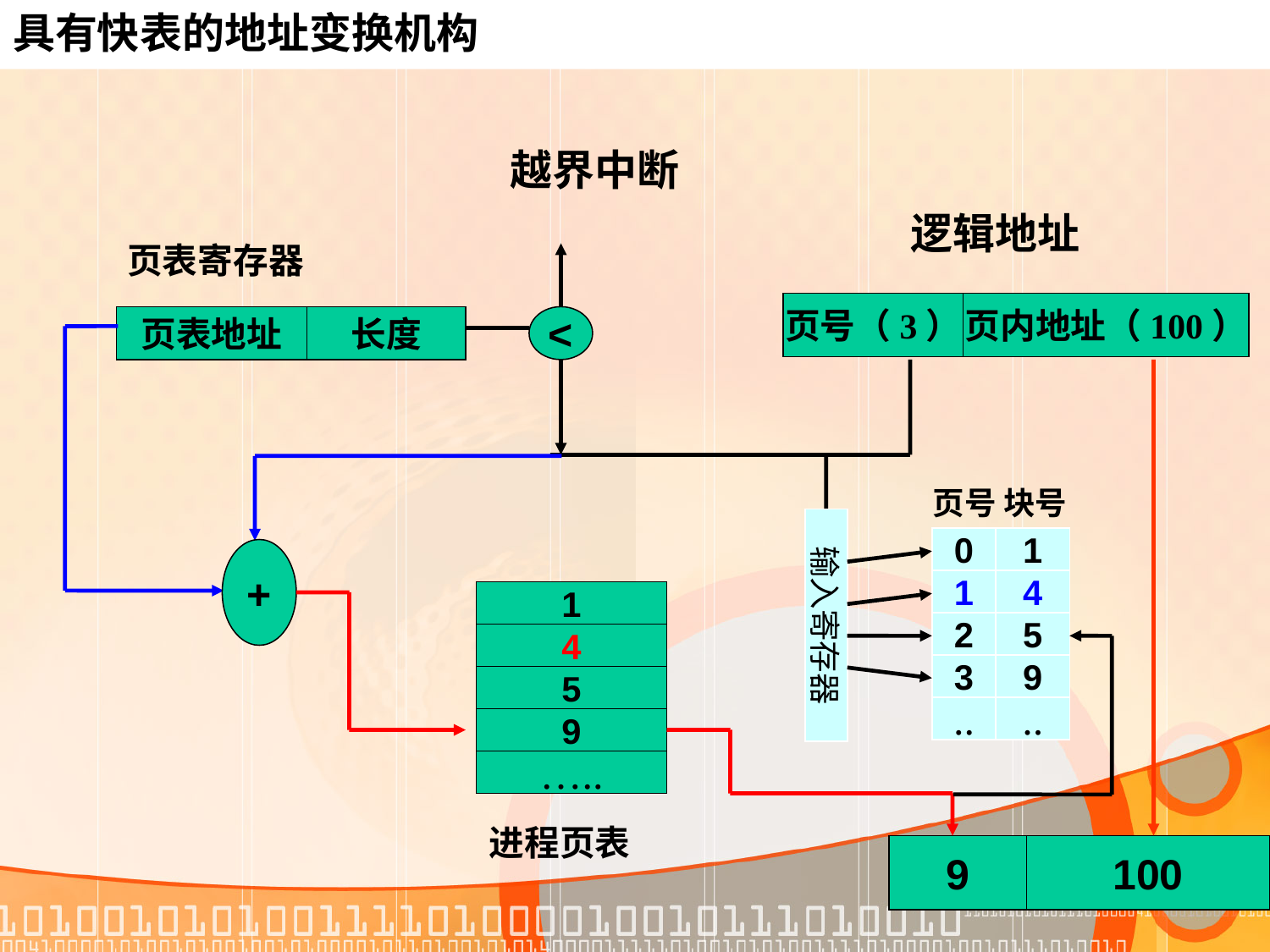

# 具有快表的地址变换机构
越界中断
逻辑地址
页号（3）
页内地址（100）
页表寄存器
页表地址
长度

<

页号 块号
输入寄存器
0
1

1
4

2
5

3
9

..
..

+
1
4
5
9
…..
进程页表

9
100